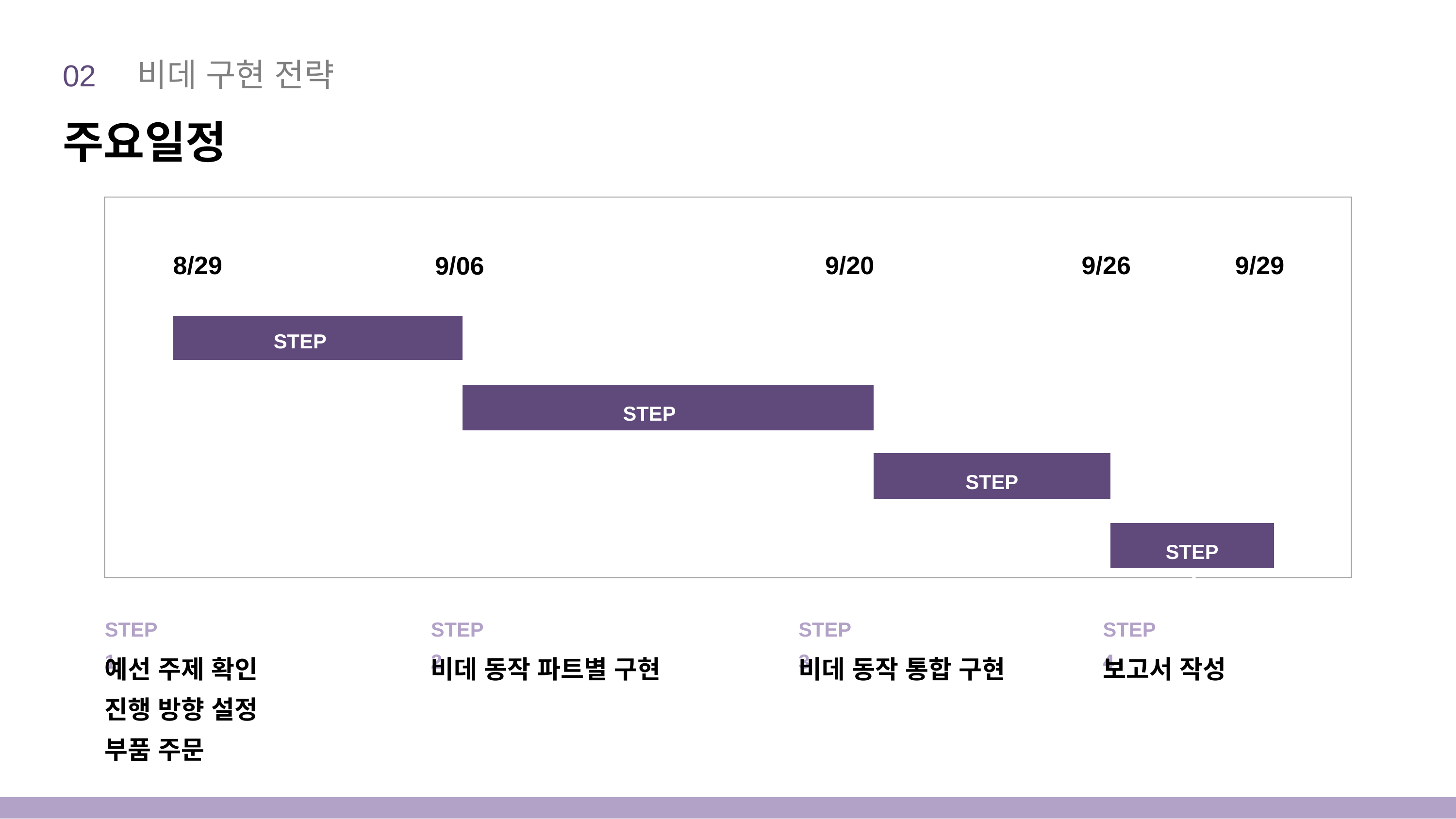

02    비데 구현 전략
주요일정

9/20
9/26
9/29
8/29
9/06

STEP1

STEP2

STEP3

STEP4
STEP3
STEP4
STEP1
STEP2
예선 주제 확인
진행 방향 설정
부품 주문
비데 동작 파트별 구현
비데 동작 통합 구현
보고서 작성